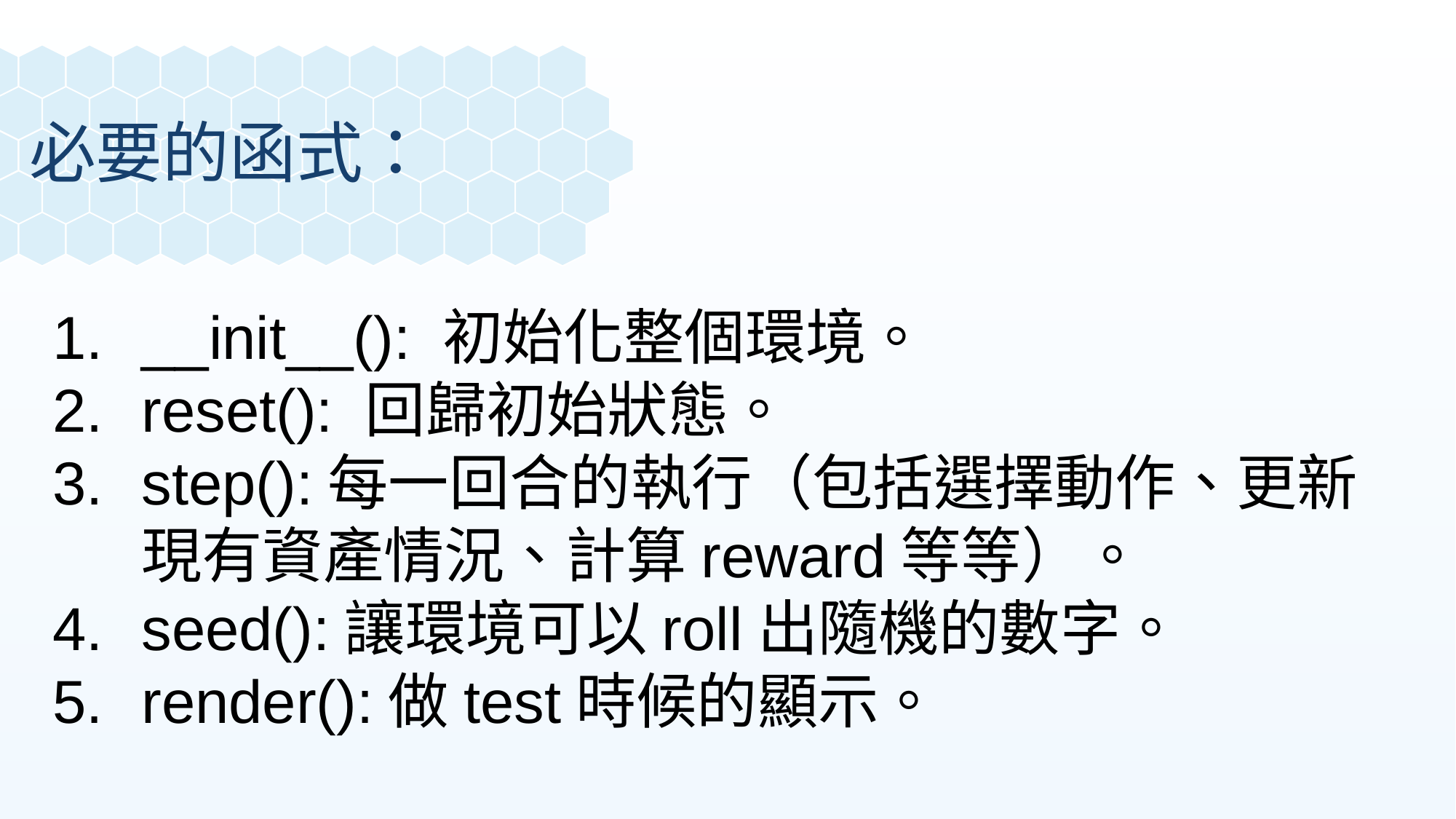

必要的函式：
__init__(): 初始化整個環境。
reset(): 回歸初始狀態。
step():每一回合的執行（包括選擇動作、更新現有資產情況、計算reward等等）。
seed():讓環境可以roll出隨機的數字。
render():做test時候的顯示。